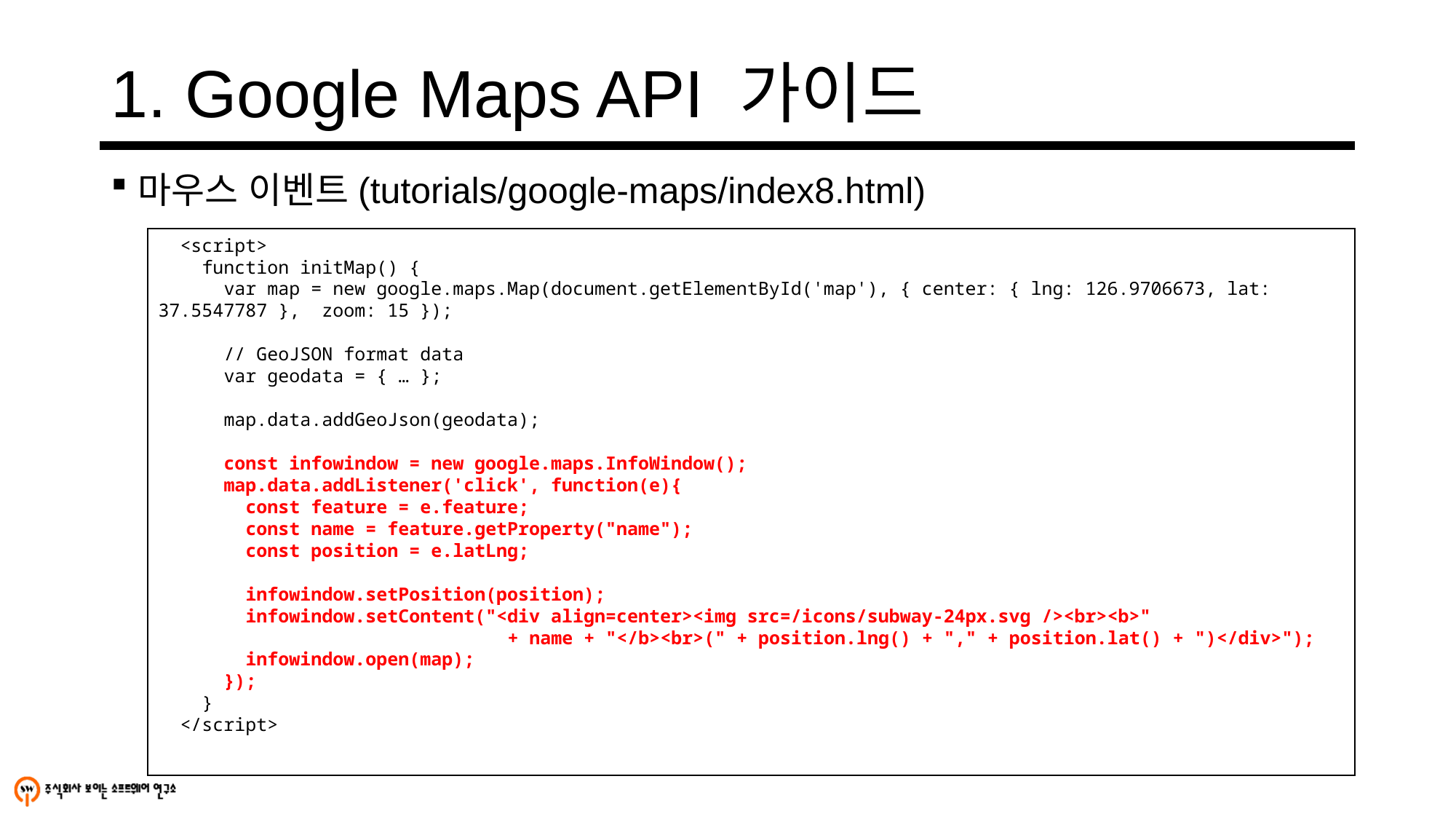

# 1. Google Maps API 가이드
마우스 이벤트(tutorials/google-maps/index8.html)
  <script>
    function initMap() {
      var map = new google.maps.Map(document.getElementById('map'), { center: { lng: 126.9706673, lat: 37.5547787 },  zoom: 15 });

      // GeoJSON format data
      var geodata = { … };

      map.data.addGeoJson(geodata);

      const infowindow = new google.maps.InfoWindow();
      map.data.addListener('click', function(e){
        const feature = e.feature;
        const name = feature.getProperty("name");
        const position = e.latLng;

        infowindow.setPosition(position);
        infowindow.setContent("<div align=center><img src=/icons/subway-24px.svg /><br><b>"
                                + name + "</b><br>(" + position.lng() + "," + position.lat() + ")</div>");
        infowindow.open(map);
      });
    }
  </script>